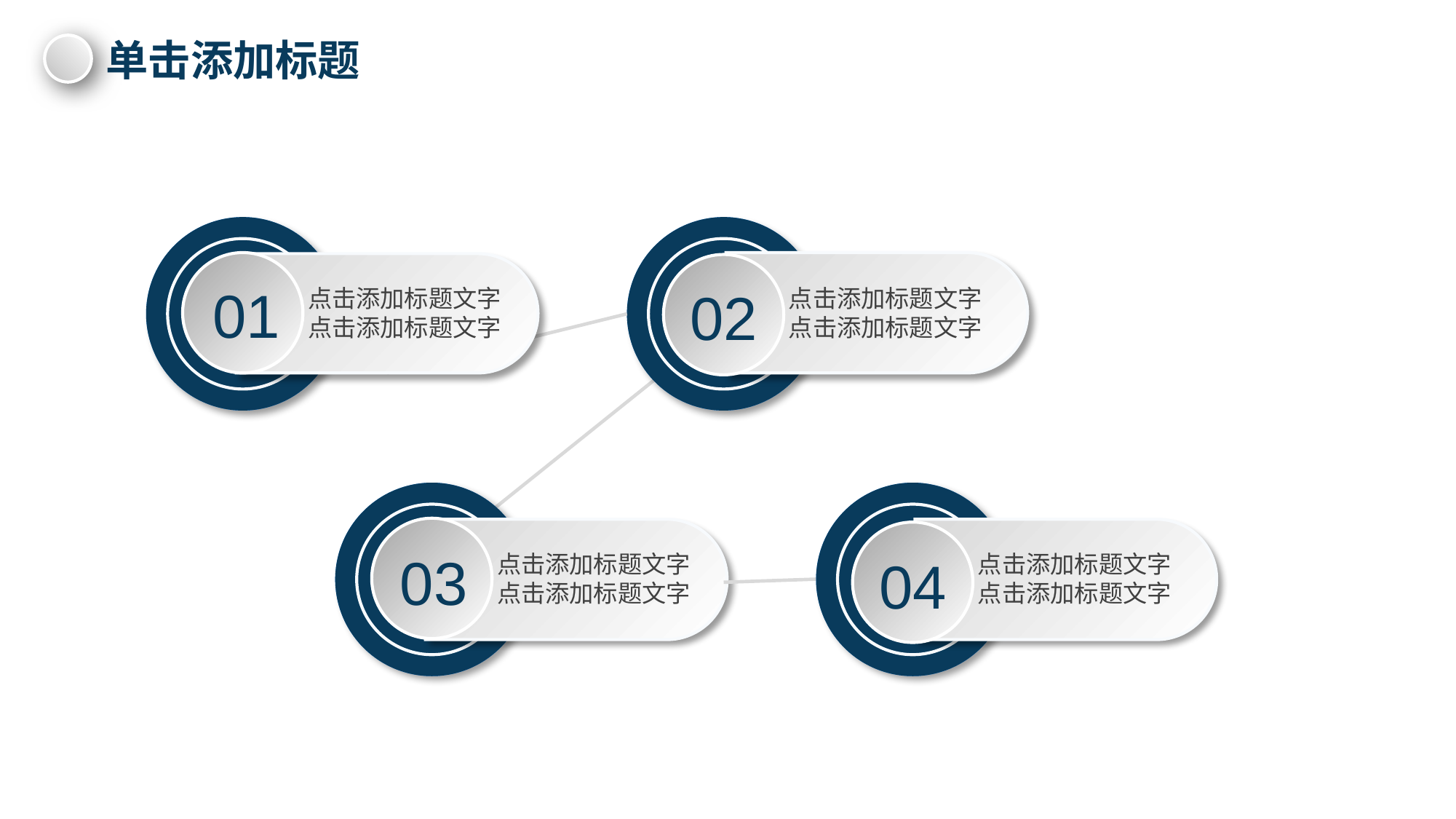

单击添加标题

01

02
点击添加标题文字
点击添加标题文字
点击添加标题文字
点击添加标题文字

03

04
点击添加标题文字
点击添加标题文字
点击添加标题文字
点击添加标题文字